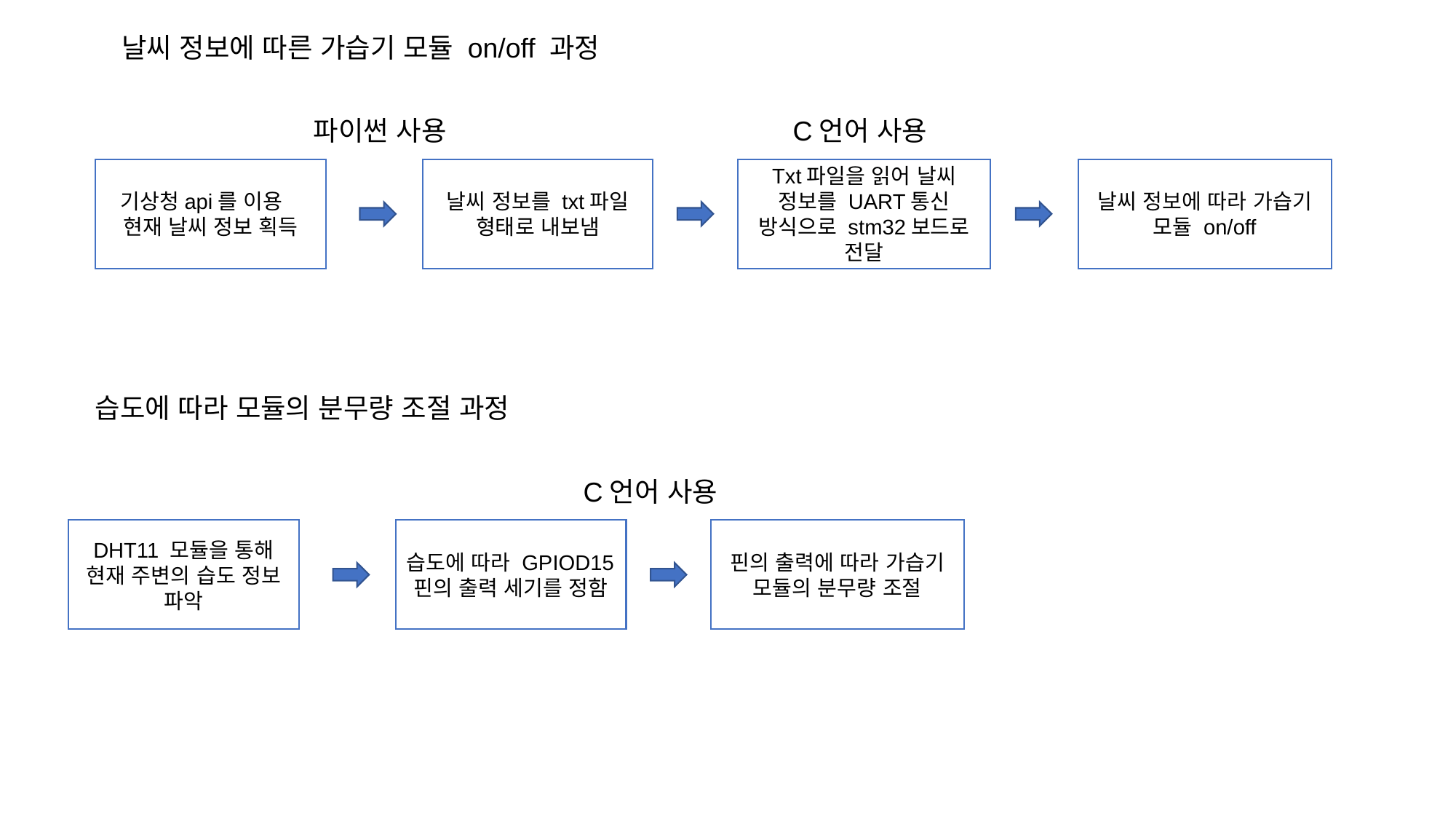

날씨 정보에 따른 가습기 모듈 on/off 과정
파이썬 사용
C언어 사용
기상청api를 이용    현재 날씨 정보 획득
날씨 정보를 txt파일 형태로 내보냄
Txt파일을 읽어 날씨 정보를 UART통신 방식으로 stm32보드로 전달
날씨 정보에 따라 가습기 모듈 on/off

습도에 따라 모듈의 분무량 조절 과정
C언어 사용
DHT11 모듈을 통해 현재 주변의 습도 정보 파악
습도에 따라 GPIOD15핀의 출력 세기를 정함
핀의 출력에 따라 가습기 모듈의 분무량 조절